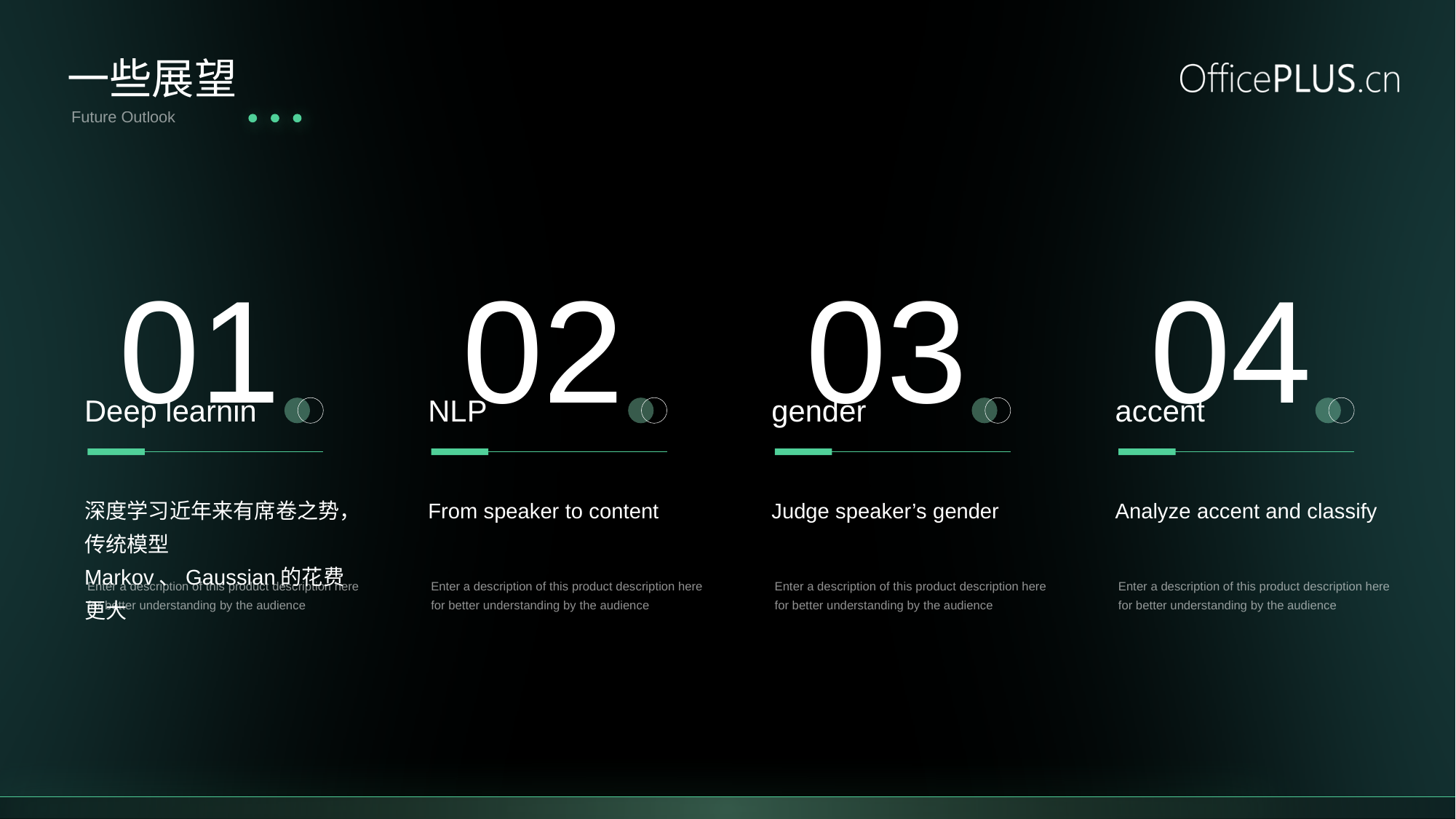

一些展望
Future Outlook

01
02
03
04
Deep learnin
NLP
gender
accent

深度学习近年来有席卷之势，传统模型Markov、Gaussian的花费更大
From speaker to content
Judge speaker’s gender
Analyze accent and classify

Enter a description of this product description here for better understanding by the audience
Enter a description of this product description here for better understanding by the audience
Enter a description of this product description here for better understanding by the audience
Enter a description of this product description here for better understanding by the audience